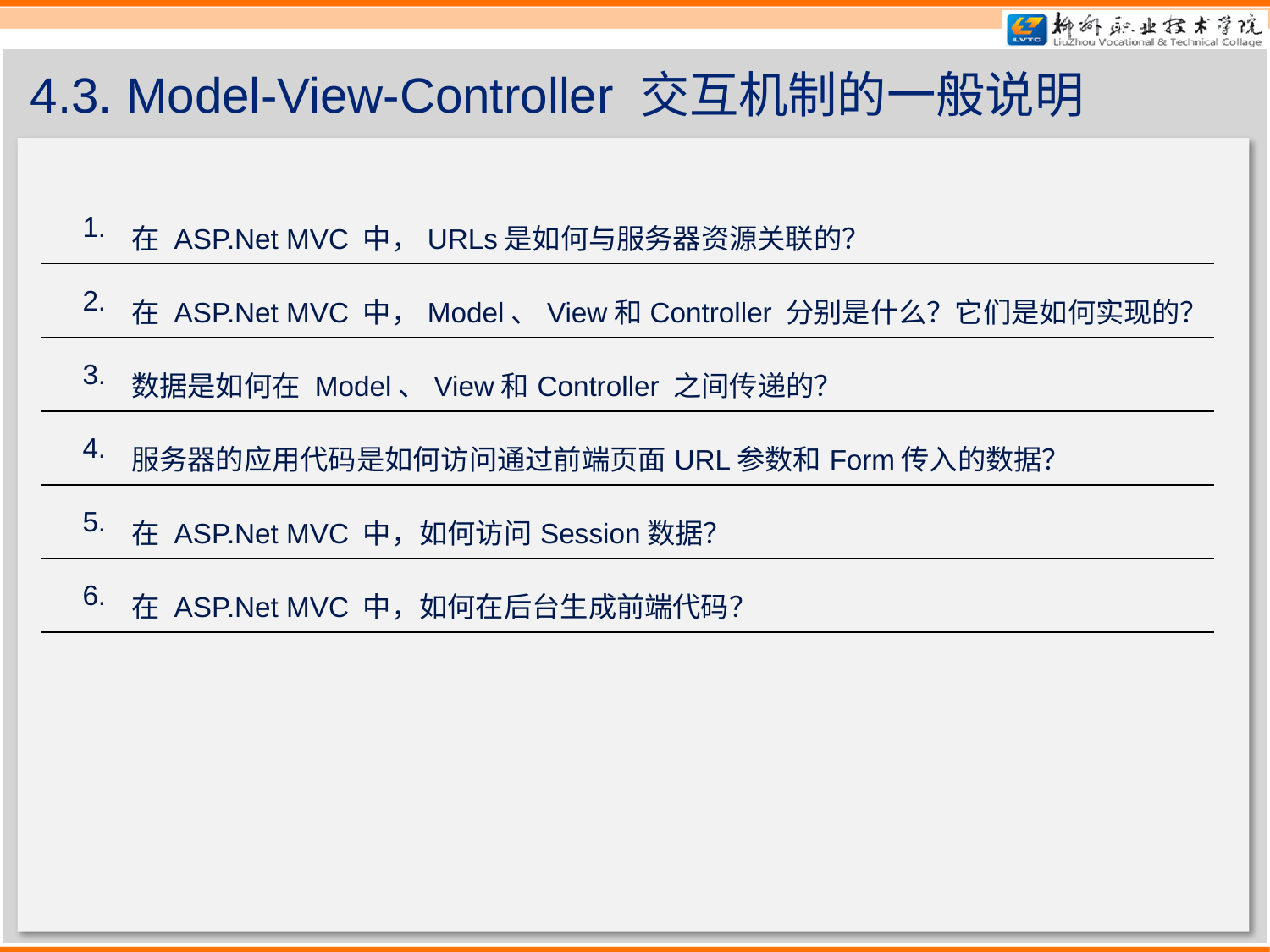

# 4.3. Model-View-Controller 交互机制的一般说明
| 1. | 在 ASP.Net MVC 中，URLs是如何与服务器资源关联的？ |
| --- | --- |
| 2. | 在 ASP.Net MVC 中，Model、View和Controller 分别是什么？它们是如何实现的？ |
| 3. | 数据是如何在 Model、View和Controller 之间传递的？ |
| 4. | 服务器的应用代码是如何访问通过前端页面URL参数和Form传入的数据？ |
| 5. | 在 ASP.Net MVC 中，如何访问Session数据？ |
| 6. | 在 ASP.Net MVC 中，如何在后台生成前端代码？ |